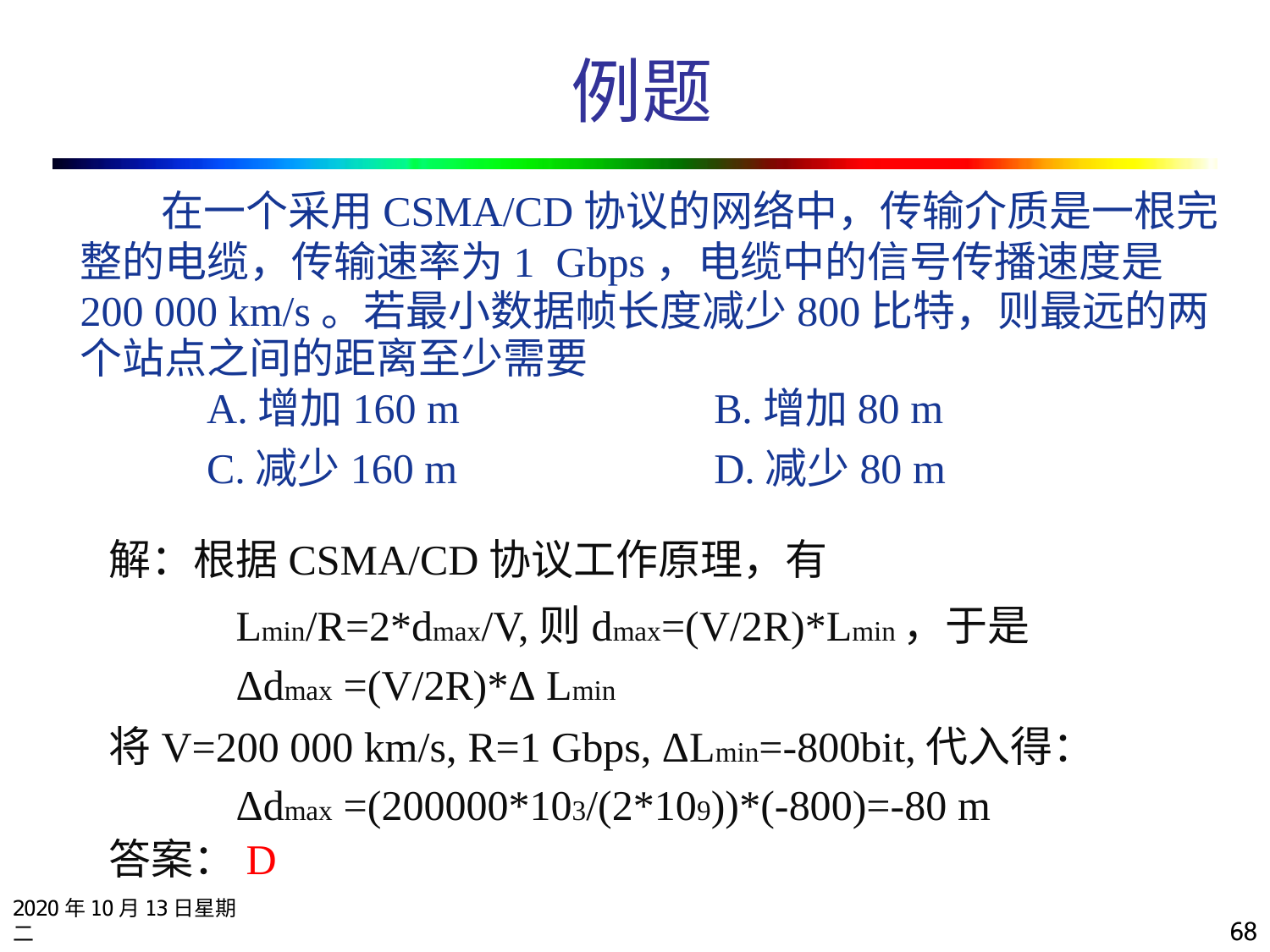

# 例题

	在一个采用CSMA/CD协议的网络中，传输介质是一根完
整的电缆，传输速率为1  Gbps，电缆中的信号传播速度是
200 000 km/s。若最小数据帧长度减少800比特，则最远的两
个站点之间的距离至少需要
A.增加160 m
C.减少160 m
B.增加80 m
D.减少80 m
解：根据CSMA/CD协议工作原理，有
	Lmin/R=2*dmax/V,则dmax=(V/2R)*Lmin，于是
	Δdmax =(V/2R)*Δ Lmin
将V=200 000 km/s, R=1 Gbps, ΔLmin=-800bit,代入得：
	Δdmax =(200000*103/(2*109))*(-800)=-80 m
答案：D
2020年10月13日星期二
68